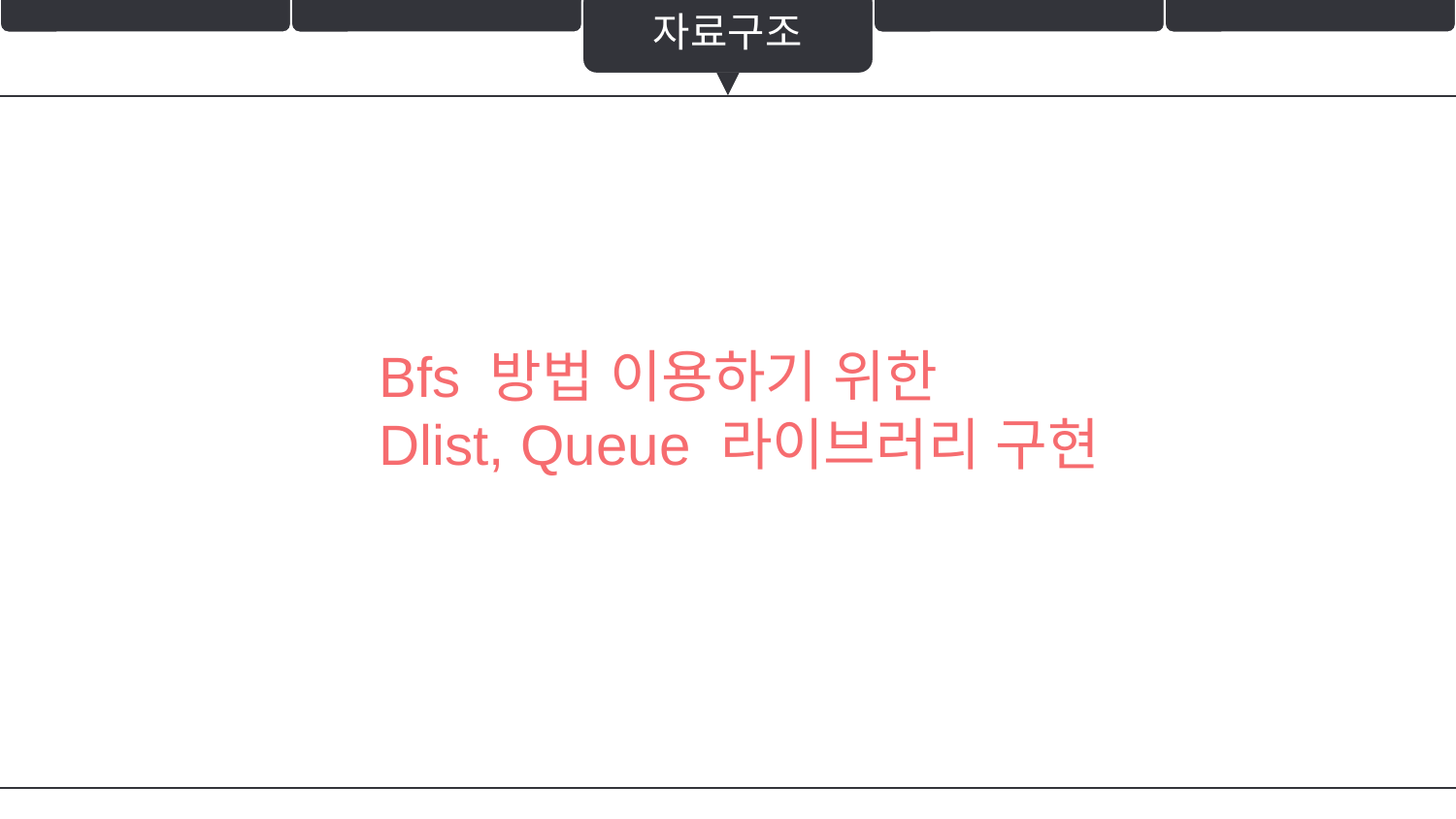

자료구조
Bfs 방법 이용하기 위한
Dlist, Queue 라이브러리 구현